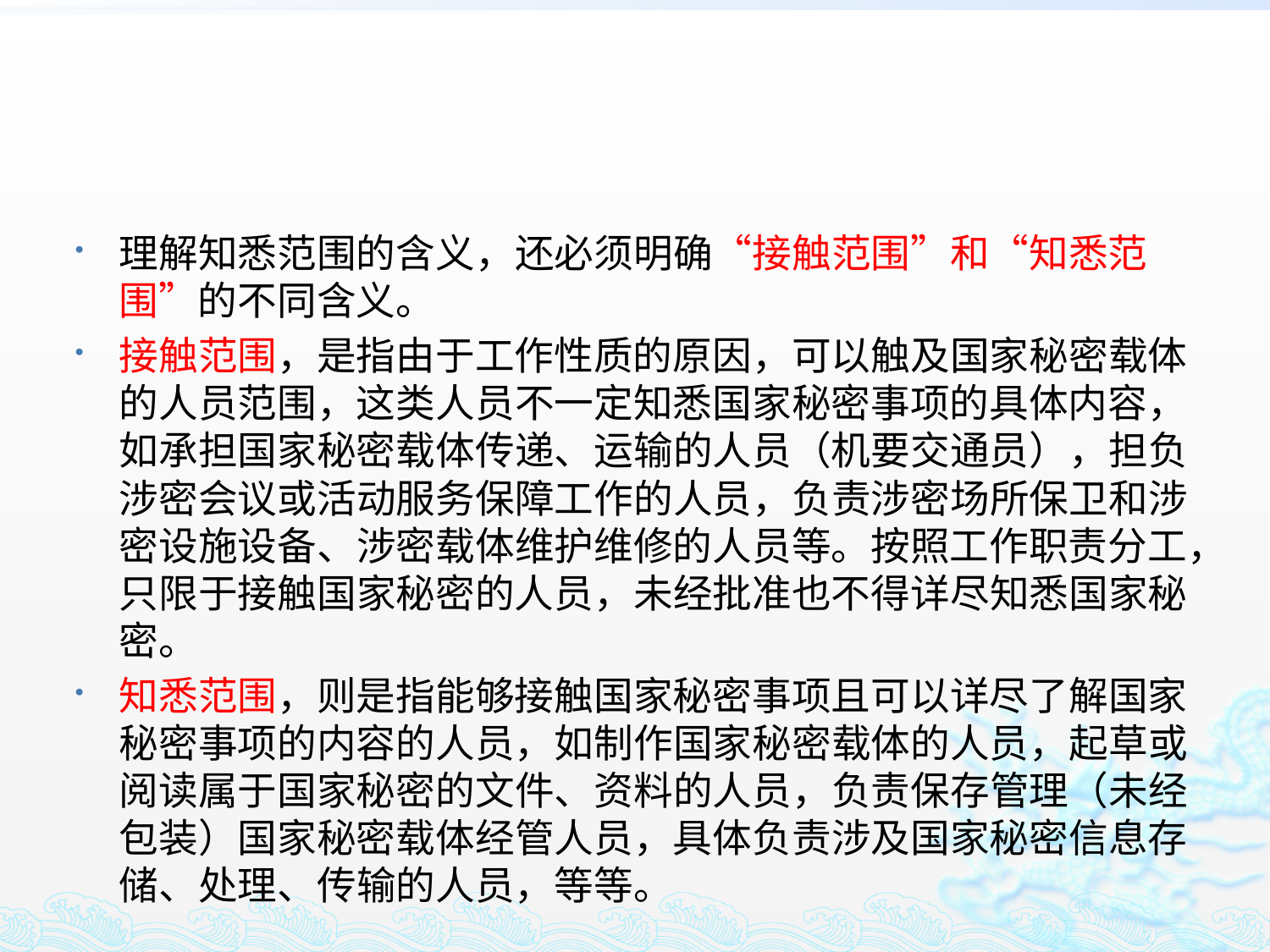

#
理解知悉范围的含义，还必须明确“接触范围”和“知悉范围”的不同含义。
接触范围，是指由于工作性质的原因，可以触及国家秘密载体的人员范围，这类人员不一定知悉国家秘密事项的具体内容，如承担国家秘密载体传递、运输的人员（机要交通员），担负涉密会议或活动服务保障工作的人员，负责涉密场所保卫和涉密设施设备、涉密载体维护维修的人员等。按照工作职责分工，只限于接触国家秘密的人员，未经批准也不得详尽知悉国家秘密。
知悉范围，则是指能够接触国家秘密事项且可以详尽了解国家秘密事项的内容的人员，如制作国家秘密载体的人员，起草或阅读属于国家秘密的文件、资料的人员，负责保存管理（未经包装）国家秘密载体经管人员，具体负责涉及国家秘密信息存储、处理、传输的人员，等等。